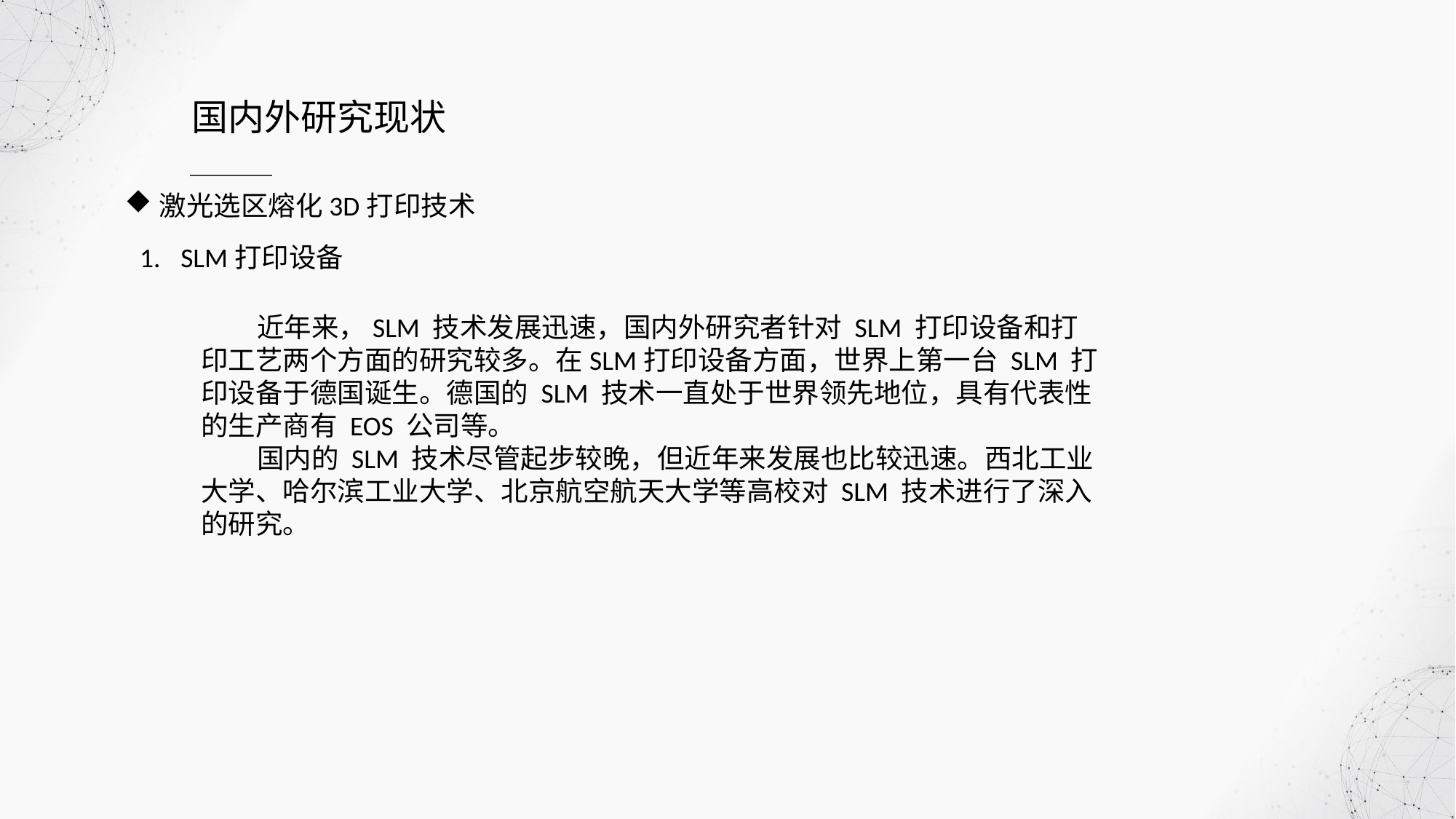

国内外研究现状
激光选区熔化3D打印技术
SLM打印设备
        近年来，SLM 技术发展迅速，国内外研究者针对 SLM 打印设备和打印工艺两个方面的研究较多。在SLM打印设备方面，世界上第一台 SLM 打印设备于德国诞生。德国的 SLM 技术一直处于世界领先地位，具有代表性的生产商有 EOS 公司等。
        国内的 SLM 技术尽管起步较晚，但近年来发展也比较迅速。西北工业大学、哈尔滨工业大学、北京航空航天大学等高校对 SLM 技术进行了深入的研究。